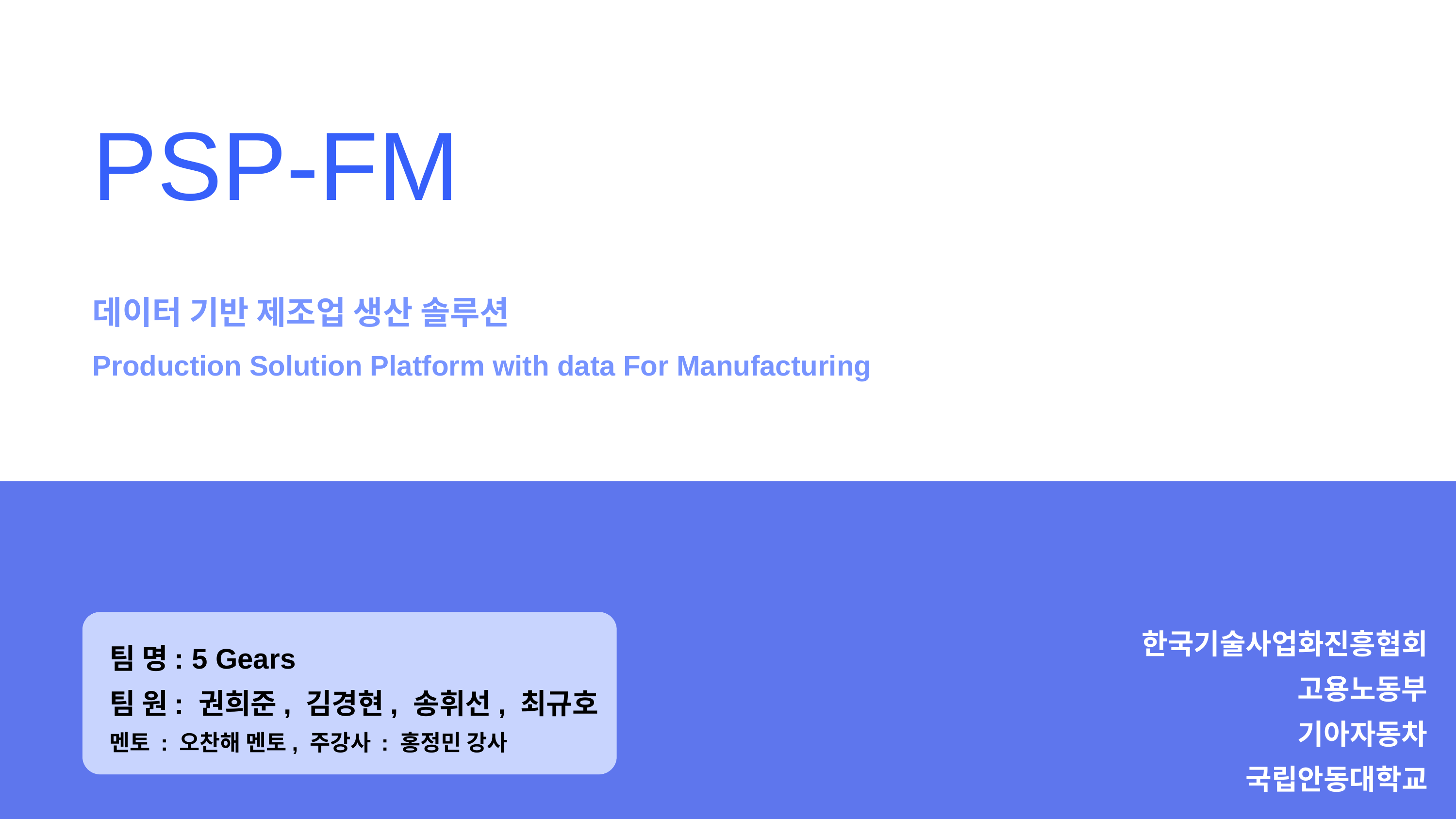

PSP-FM

데이터 기반 제조업 생산 솔루션

Production Solution Platform with data For Manufacturing

한국기술사업화진흥협회
고용노동부
기아자동차
국립안동대학교

팀 명: 5 Gears
팀 원: 권희준, 김경현, 송휘선, 최규호
멘토 : 오찬해 멘토, 주강사 : 홍정민 강사